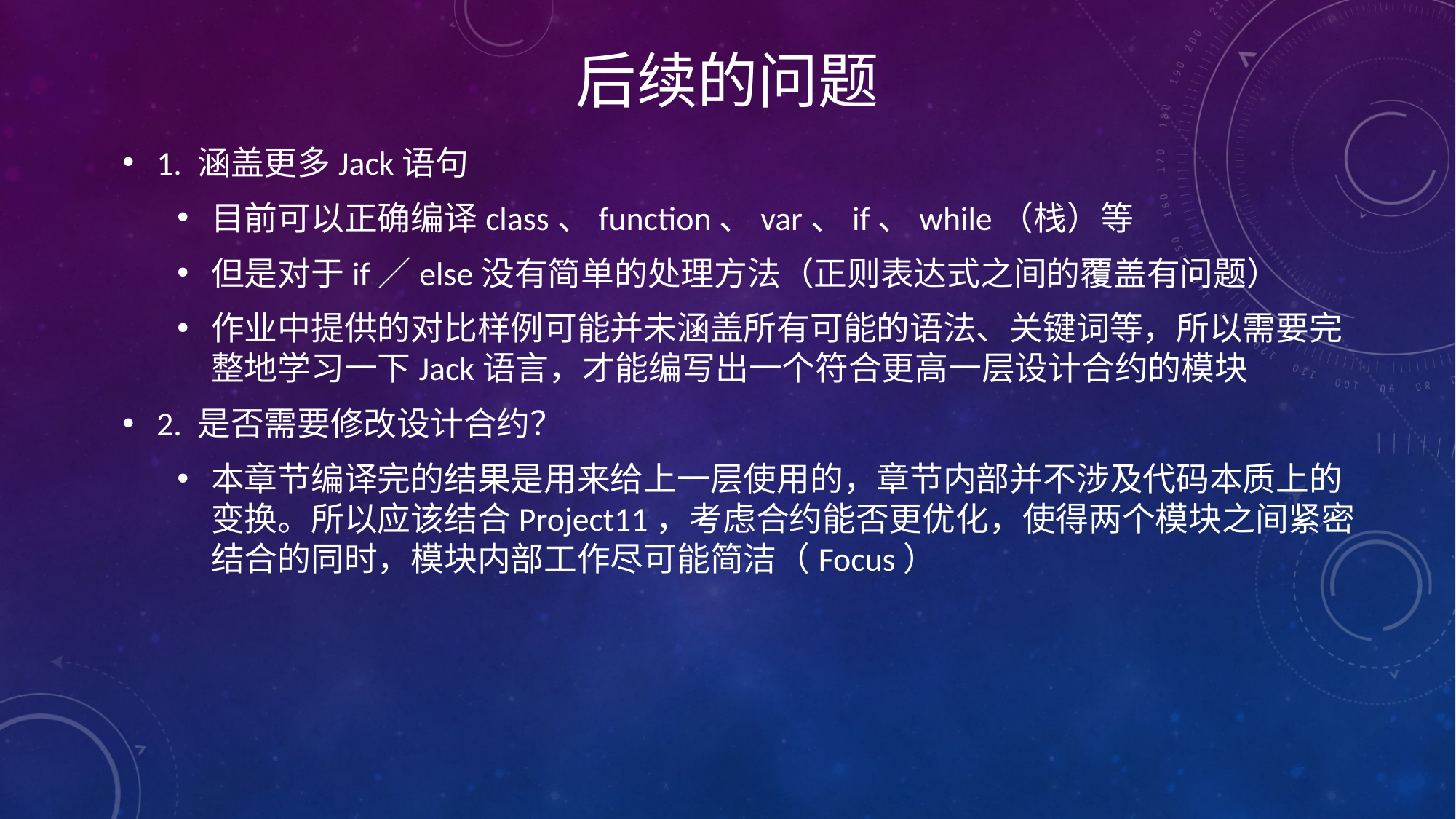

后续的问题
1. 涵盖更多Jack语句
目前可以正确编译class、function、var、if、while（栈）等
但是对于if／else没有简单的处理方法（正则表达式之间的覆盖有问题）
作业中提供的对比样例可能并未涵盖所有可能的语法、关键词等，所以需要完整地学习一下Jack语言，才能编写出一个符合更高一层设计合约的模块
2. 是否需要修改设计合约？
本章节编译完的结果是用来给上一层使用的，章节内部并不涉及代码本质上的变换。所以应该结合Project11，考虑合约能否更优化，使得两个模块之间紧密结合的同时，模块内部工作尽可能简洁（Focus）